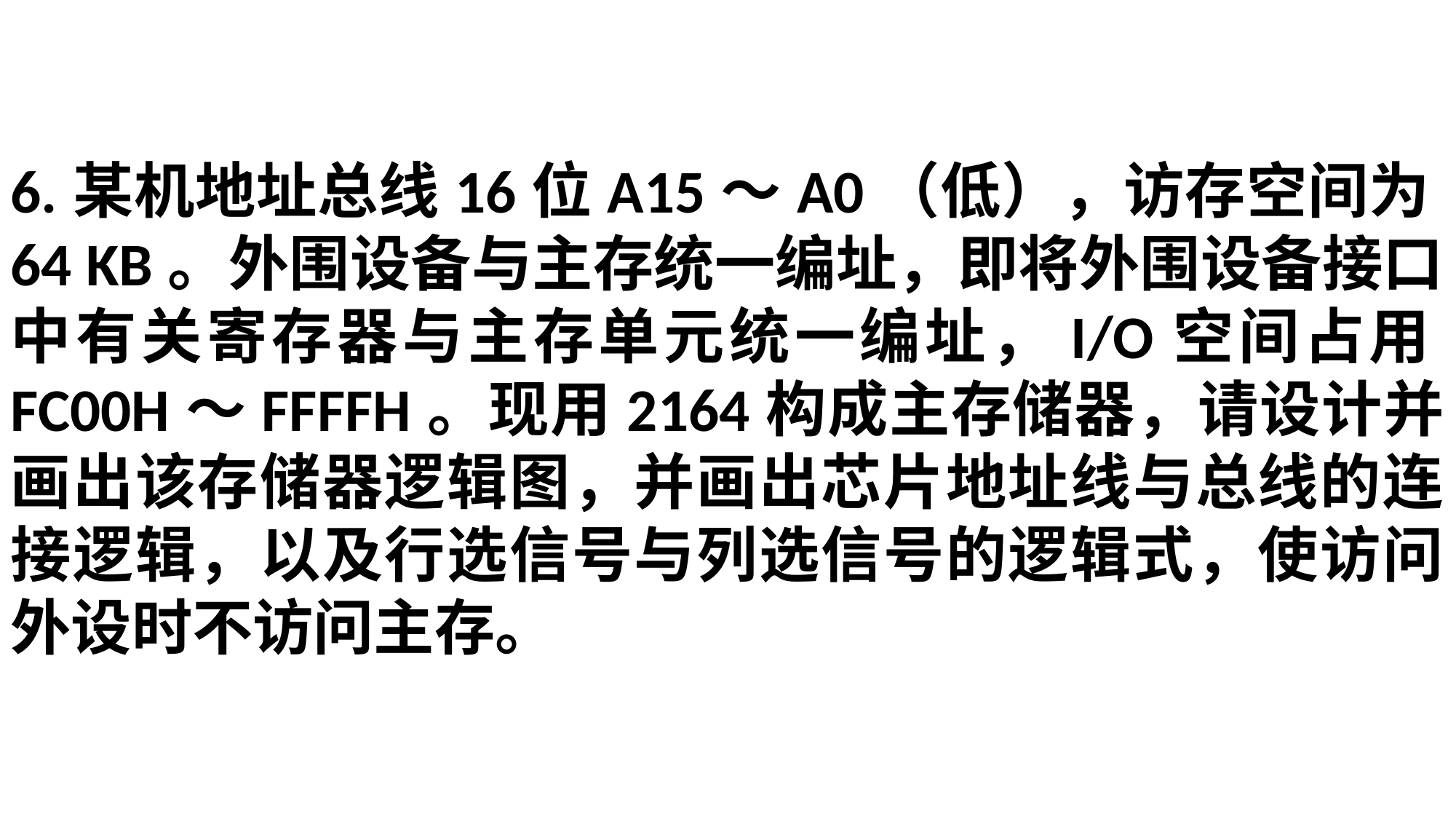

6.某机地址总线16位A15～A0（低），访存空间为64 KB。外围设备与主存统一编址，即将外围设备接口中有关寄存器与主存单元统一编址，I/O空间占用FC00H～FFFFH。现用2164构成主存储器，请设计并画出该存储器逻辑图，并画出芯片地址线与总线的连接逻辑，以及行选信号与列选信号的逻辑式，使访问外设时不访问主存。